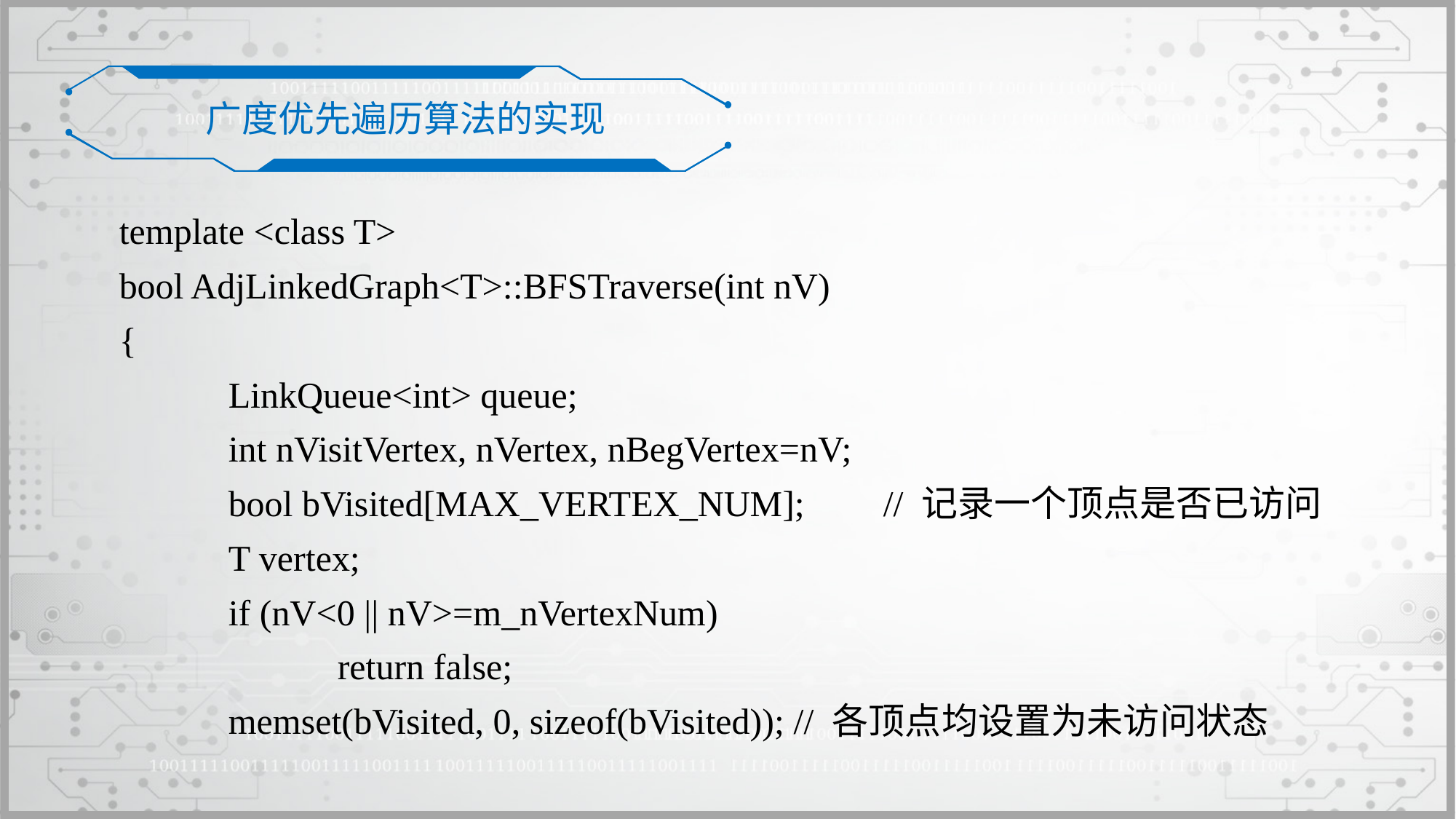

广度优先遍历算法的实现
template <class T>
bool AdjLinkedGraph<T>::BFSTraverse(int nV)
{
	LinkQueue<int> queue;
	int nVisitVertex, nVertex, nBegVertex=nV;
	bool bVisited[MAX_VERTEX_NUM];	// 记录一个顶点是否已访问
	T vertex;
	if (nV<0 || nV>=m_nVertexNum)
		return false;
	memset(bVisited, 0, sizeof(bVisited)); // 各顶点均设置为未访问状态